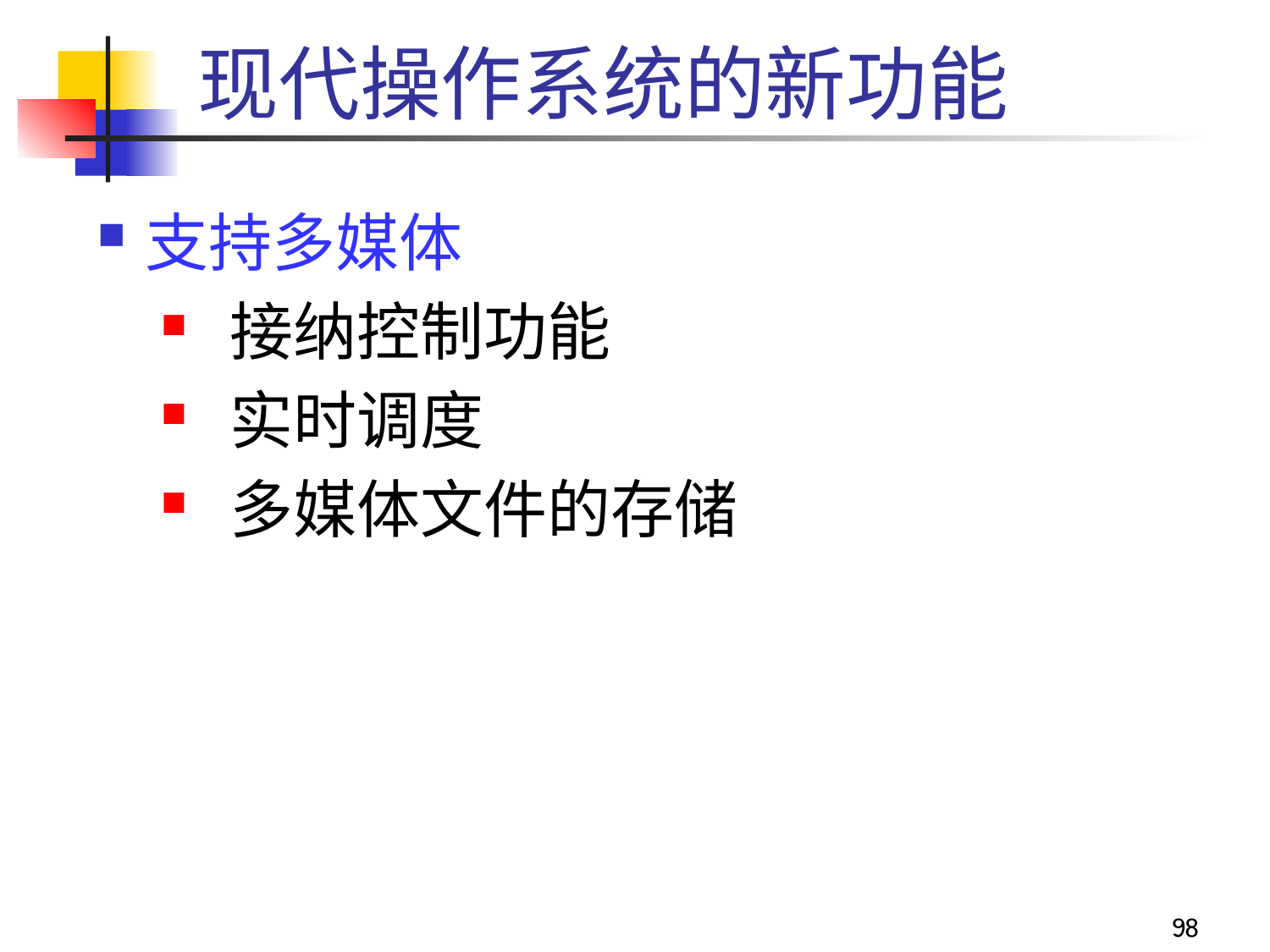

# 现代操作系统的新功能
支持多媒体
 接纳控制功能
 实时调度
 多媒体文件的存储
98